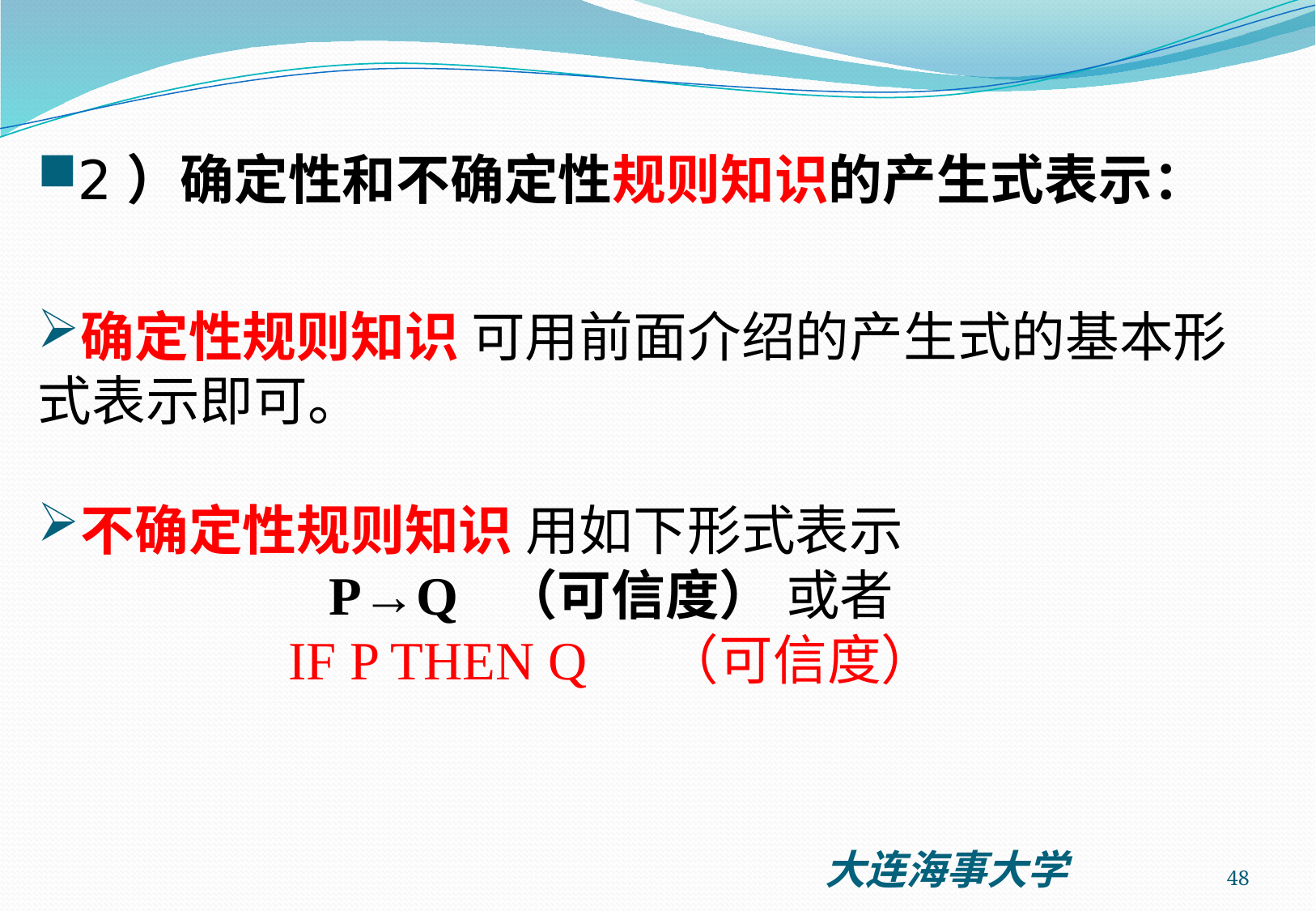

2）确定性和不确定性规则知识的产生式表示：

确定性规则知识 可用前面介绍的产生式的基本形式表示即可。

不确定性规则知识 用如下形式表示
         P→Q （可信度） 或者
	    IF P THEN Q  （可信度）

48